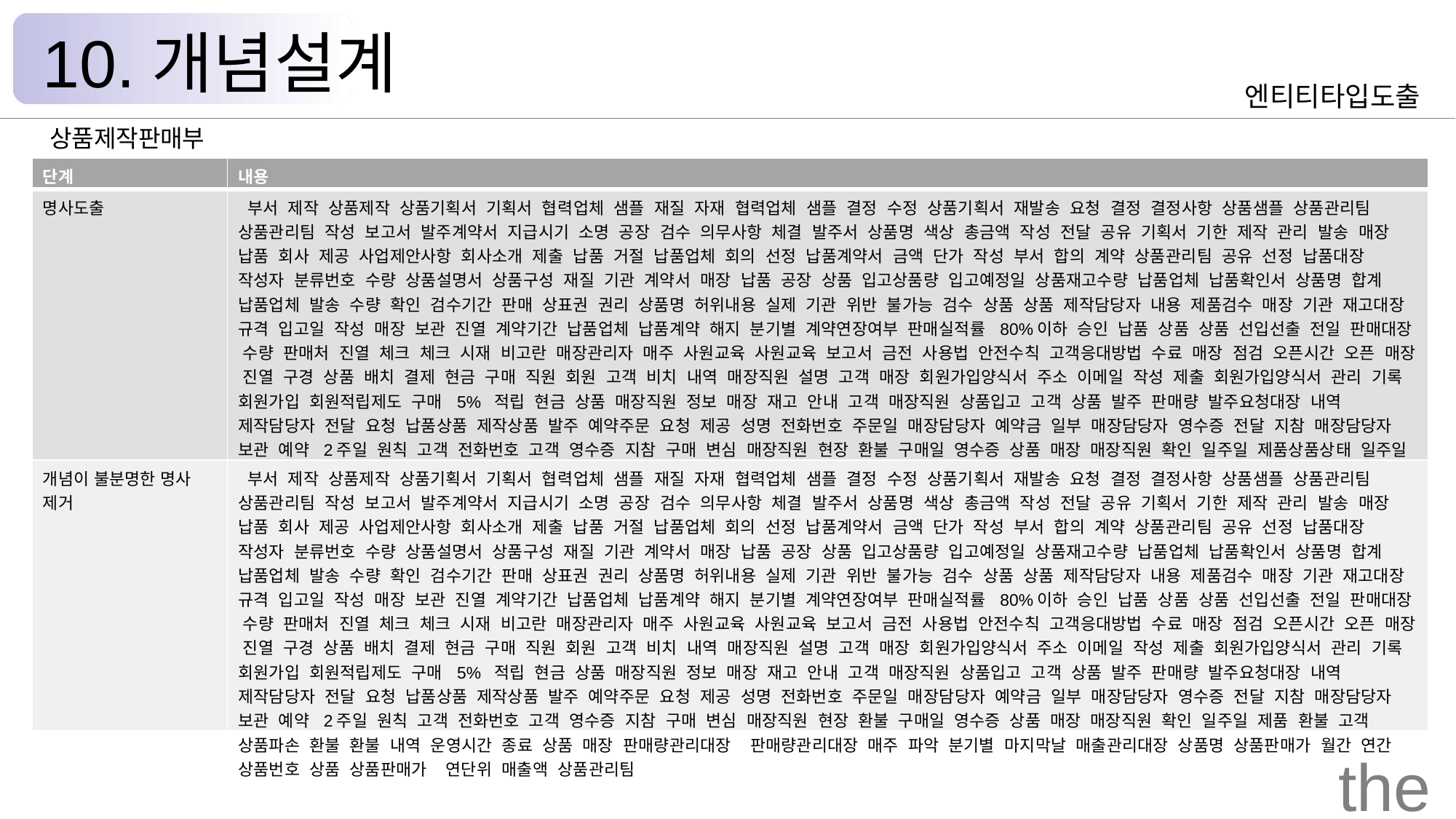

10.개념설계

엔티티타입도출
상품제작판매부
| 단계 | 내용 |
| --- | --- |
| 명사도출 | 부서 제작 상품제작 상품기획서 기획서 협력업체 샘플 재질 자재 협력업체 샘플 결정 수정 상품기획서 재발송 요청 결정 결정사항 상품샘플 상품관리팀 상품관리팀 작성 보고서 발주계약서 지급시기 소명 공장 검수 의무사항 체결 발주서 상품명 색상 총금액 작성 전달 공유 기획서 기한 제작 관리 발송 매장 납품 회사 제공 사업제안사항 회사소개 제출 납품 거절 납품업체 회의 선정 납품계약서 금액 단가 작성 부서 합의 계약 상품관리팀 공유 선정 납품대장 작성자 분류번호 수량 상품설명서 상품구성 재질 기관 계약서 매장 납품 공장 상품 입고상품량 입고예정일 상품재고수량 납품업체 납품확인서 상품명 합계 납품업체 발송 수량 확인 검수기간 판매 상표권 권리 상품명 허위내용 실제 기관 위반 불가능 검수 상품 상품 제작담당자 내용 제품검수 매장 기관 재고대장 규격 입고일 작성 매장 보관 진열 계약기간 납품업체 납품계약 해지 분기별 계약연장여부 판매실적률 80%이하 승인 납품 상품 상품 선입선출 전일 판매대장 수량 판매처 진열 체크 체크 시재 비고란 매장관리자 매주 사원교육 사원교육 보고서 금전 사용법 안전수칙 고객응대방법 수료 매장 점검 오픈시간 오픈 매장 진열 구경 상품 배치 결제 현금 구매 직원 회원 고객 비치 내역 매장직원 설명 고객 매장 회원가입양식서 주소 이메일 작성 제출 회원가입양식서 관리 기록 회원가입 회원적립제도 구매 5% 적립 현금 상품 매장직원 정보 매장 재고 안내 고객 매장직원 상품입고 고객 상품 발주 판매량 발주요청대장 내역 제작담당자 전달 요청 납품상품 제작상품 발주 예약주문 요청 제공 성명 전화번호 주문일 매장담당자 예약금 일부 매장담당자 영수증 전달 지참 매장담당자 보관 예약 2주일 원칙 고객 전화번호 고객 영수증 지참 구매 변심 매장직원 현장 환불 구매일 영수증 상품 매장 매장직원 확인 일주일 제품상품상태 일주일 부주의 포장 불가능 판매대장기록 기재 판매 상품 매장 판매량관리대장 판매량관리대장 매주 파악 분기별 마지막날 매출관리대장 상품명 상품판매가 월간 연간 상품번호 상품 상품판매가 연단위 매출액 상품관리팀 |
| 개념이 불분명한 명사 제거 | 부서 제작 상품제작 상품기획서 기획서 협력업체 샘플 재질 자재 협력업체 샘플 결정 수정 상품기획서 재발송 요청 결정 결정사항 상품샘플 상품관리팀 상품관리팀 작성 보고서 발주계약서 지급시기 소명 공장 검수 의무사항 체결 발주서 상품명 색상 총금액 작성 전달 공유 기획서 기한 제작 관리 발송 매장 납품 회사 제공 사업제안사항 회사소개 제출 납품 거절 납품업체 회의 선정 납품계약서 금액 단가 작성 부서 합의 계약 상품관리팀 공유 선정 납품대장 작성자 분류번호 수량 상품설명서 상품구성 재질 기관 계약서 매장 납품 공장 상품 입고상품량 입고예정일 상품재고수량 납품업체 납품확인서 상품명 합계 납품업체 발송 수량 확인 검수기간 판매 상표권 권리 상품명 허위내용 실제 기관 위반 불가능 검수 상품 상품 제작담당자 내용 제품검수 매장 기관 재고대장 규격 입고일 작성 매장 보관 진열 계약기간 납품업체 납품계약 해지 분기별 계약연장여부 판매실적률 80%이하 승인 납품 상품 상품 선입선출 전일 판매대장 수량 판매처 진열 체크 체크 시재 비고란 매장관리자 매주 사원교육 사원교육 보고서 금전 사용법 안전수칙 고객응대방법 수료 매장 점검 오픈시간 오픈 매장 진열 구경 상품 배치 결제 현금 구매 직원 회원 고객 비치 내역 매장직원 설명 고객 매장 회원가입양식서 주소 이메일 작성 제출 회원가입양식서 관리 기록 회원가입 회원적립제도 구매 5% 적립 현금 상품 매장직원 정보 매장 재고 안내 고객 매장직원 상품입고 고객 상품 발주 판매량 발주요청대장 내역 제작담당자 전달 요청 납품상품 제작상품 발주 예약주문 요청 제공 성명 전화번호 주문일 매장담당자 예약금 일부 매장담당자 영수증 전달 지참 매장담당자 보관 예약 2주일 원칙 고객 전화번호 고객 영수증 지참 구매 변심 매장직원 현장 환불 구매일 영수증 상품 매장 매장직원 확인 일주일 제품 환불 고객 상품파손 환불 환불 내역 운영시간 종료 상품 매장 판매량관리대장 판매량관리대장 매주 파악 분기별 마지막날 매출관리대장 상품명 상품판매가 월간 연간 상품번호 상품 상품판매가 연단위 매출액 상품관리팀 |
the Palace